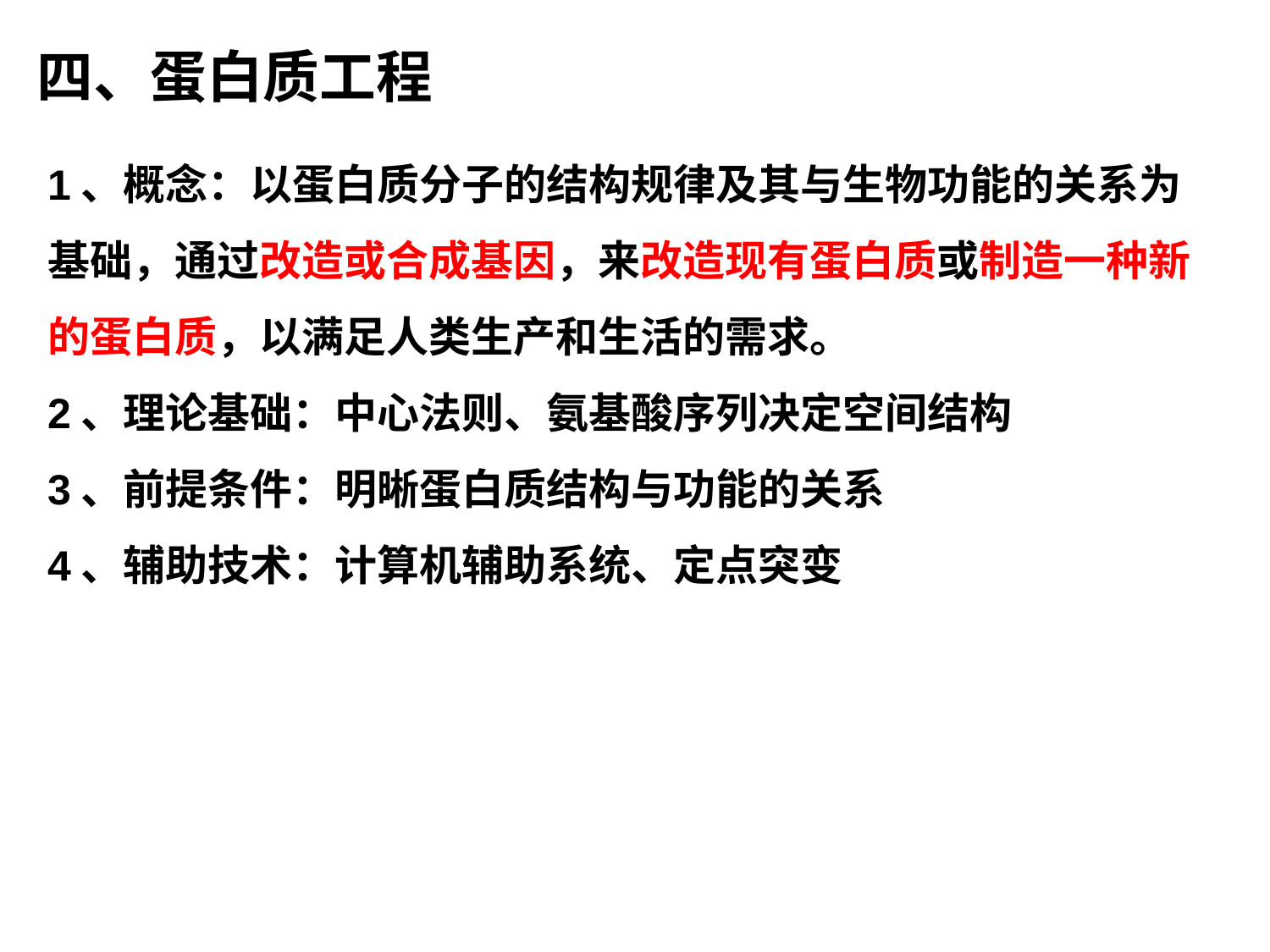

四、蛋白质工程
1、概念：以蛋白质分子的结构规律及其与生物功能的关系为基础，通过改造或合成基因，来改造现有蛋白质或制造一种新的蛋白质，以满足人类生产和生活的需求。
2、理论基础：中心法则、氨基酸序列决定空间结构
3、前提条件：明晰蛋白质结构与功能的关系
4、辅助技术：计算机辅助系统、定点突变